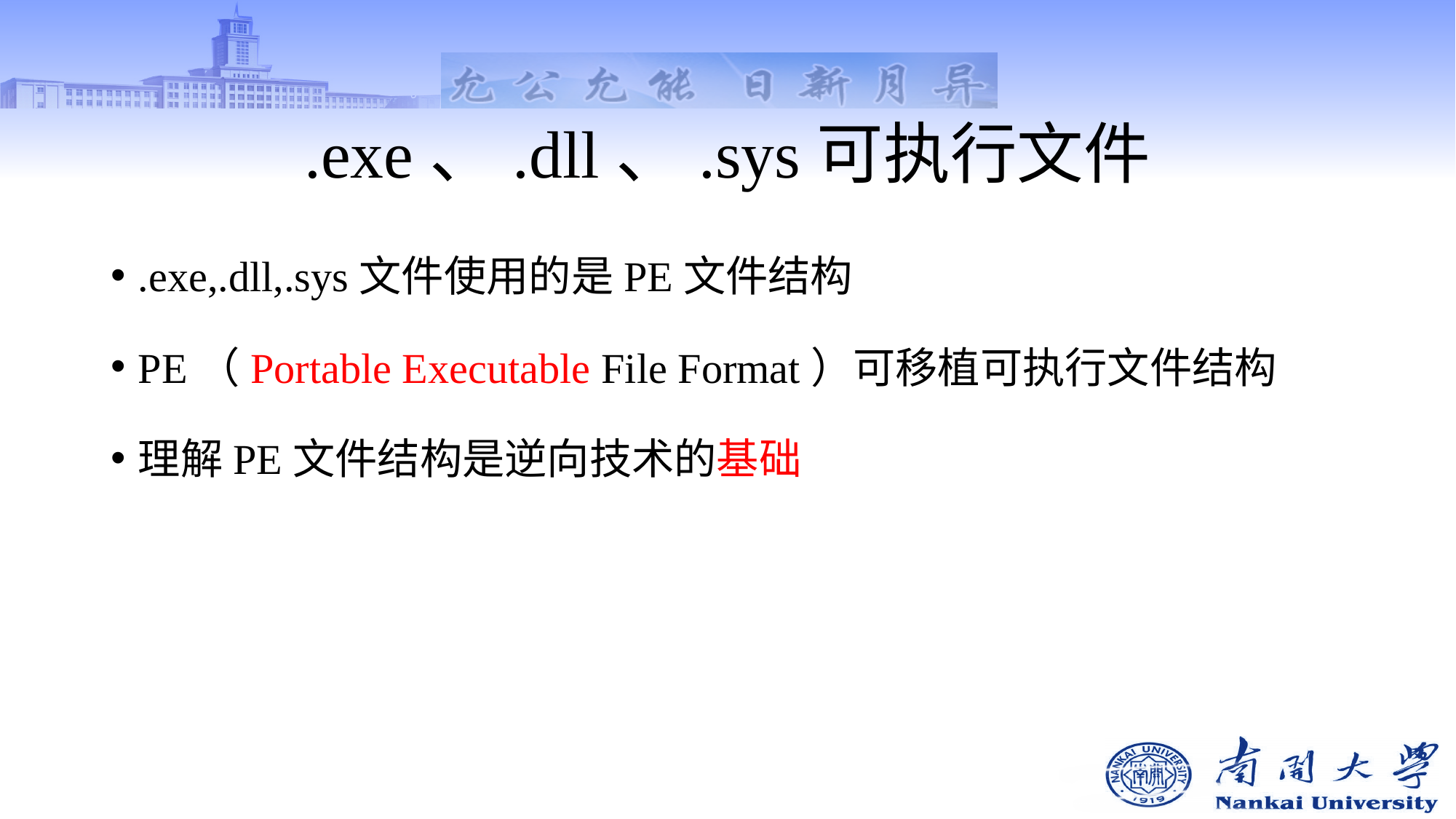

# .exe、.dll、.sys可执行文件
.exe,.dll,.sys文件使用的是PE文件结构
PE（Portable Executable File Format）可移植可执行文件结构
理解PE文件结构是逆向技术的基础